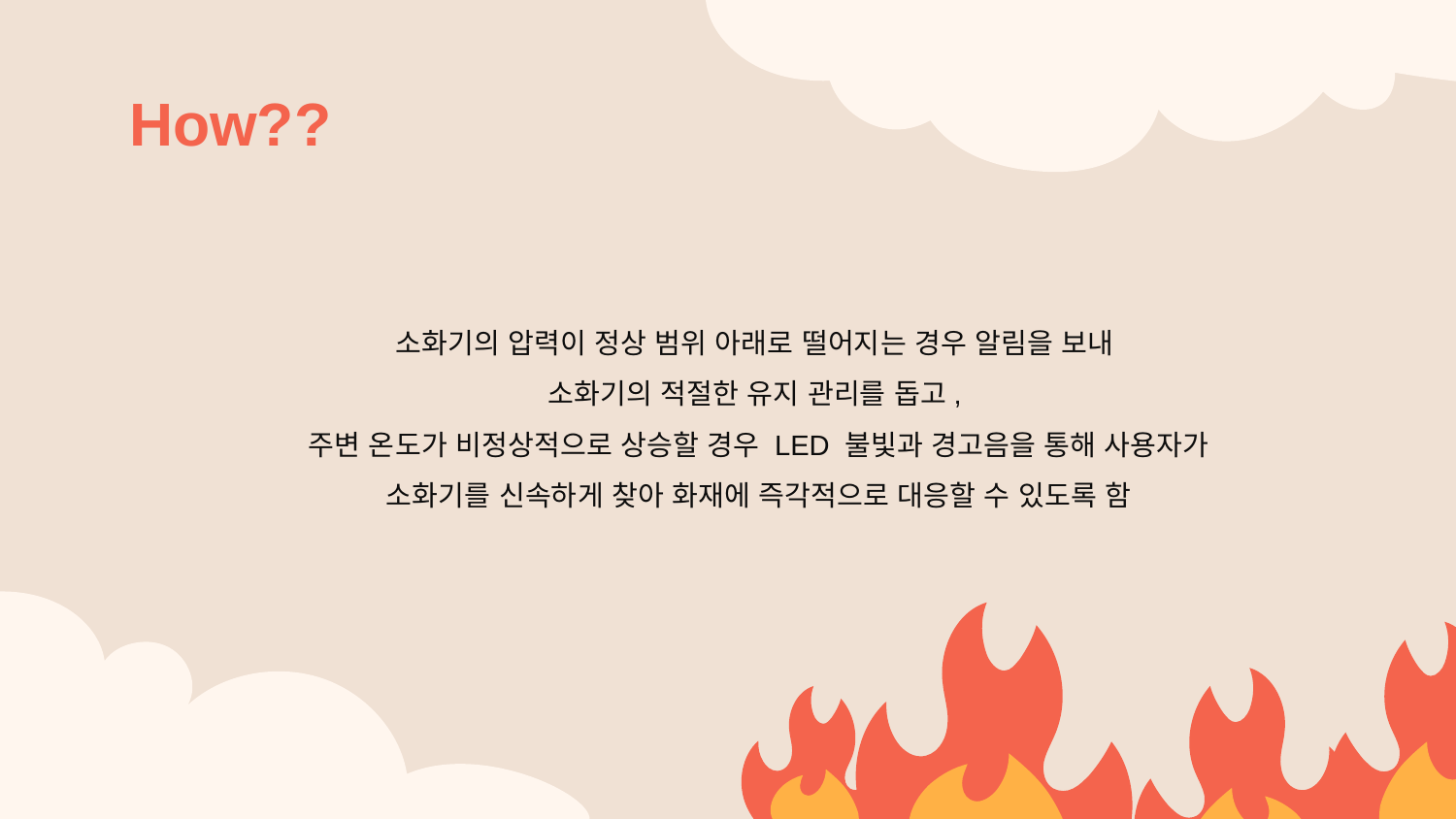

# How??
소화기의 압력이 정상 범위 아래로 떨어지는 경우 알림을 보내
소화기의 적절한 유지 관리를 돕고,
주변 온도가 비정상적으로 상승할 경우 LED 불빛과 경고음을 통해 사용자가 소화기를 신속하게 찾아 화재에 즉각적으로 대응할 수 있도록 함